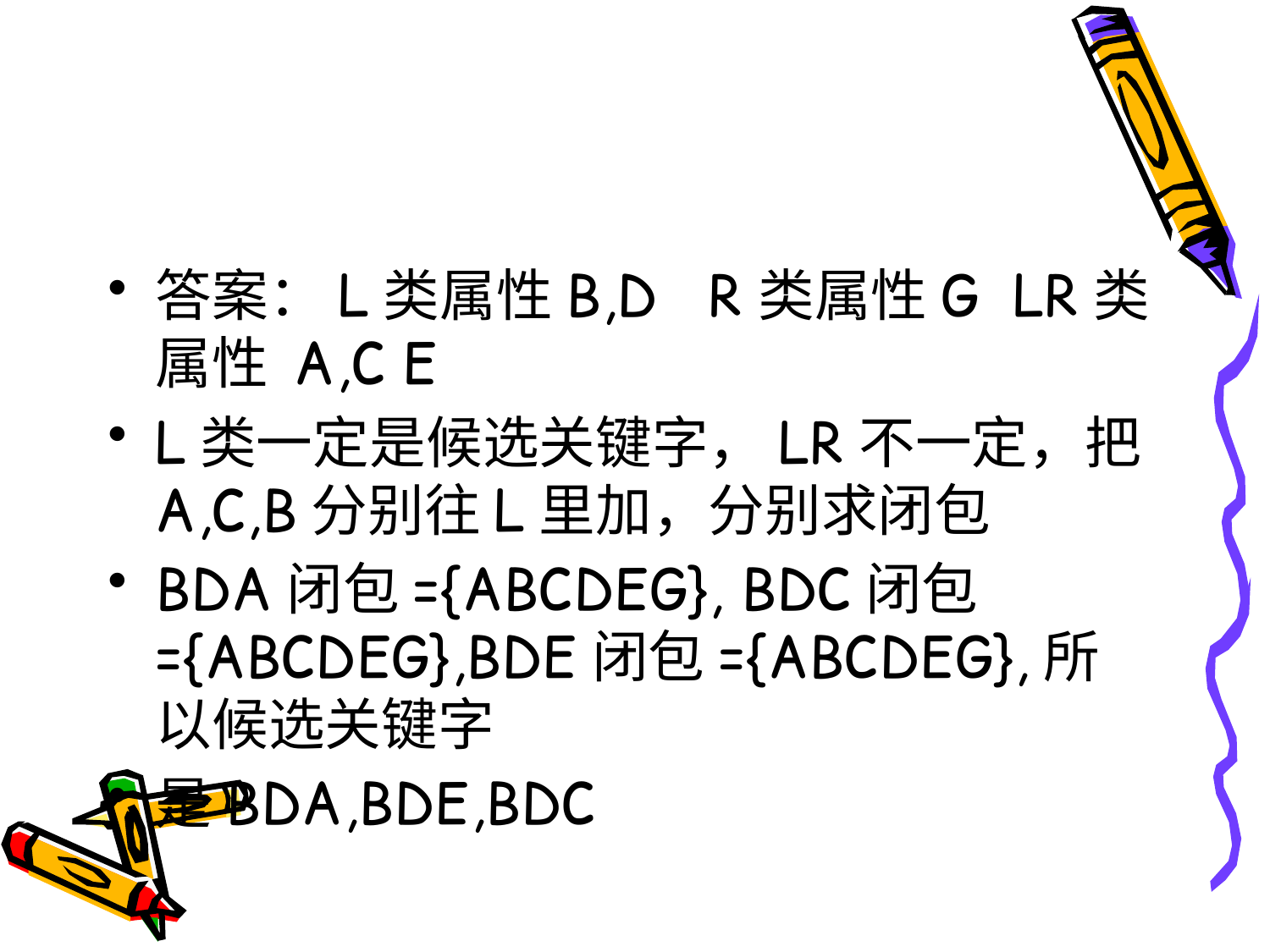

#
答案：L类属性B,D   R类属性G  LR类属性 A,C E
L类一定是候选关键字，LR不一定，把A,C,B分别往L里加，分别求闭包
BDA闭包={ABCDEG}, BDC闭包={ABCDEG},BDE闭包={ABCDEG},所以候选关键字
是BDA,BDE,BDC